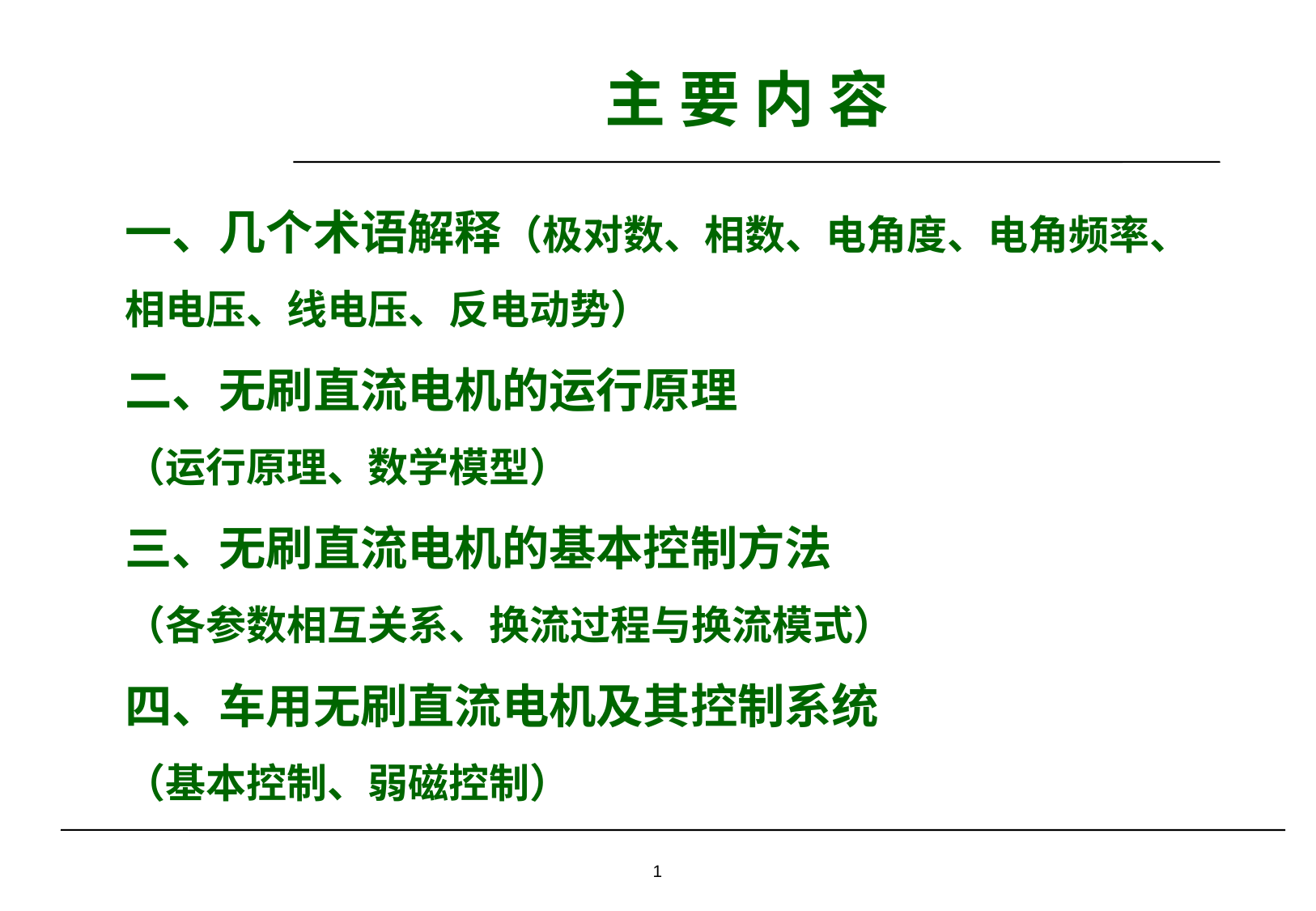

# 主 要 内 容
一、几个术语解释（极对数、相数、电角度、电角频率、相电压、线电压、反电动势）
二、无刷直流电机的运行原理
（运行原理、数学模型）
三、无刷直流电机的基本控制方法
（各参数相互关系、换流过程与换流模式）
四、车用无刷直流电机及其控制系统
（基本控制、弱磁控制）
1